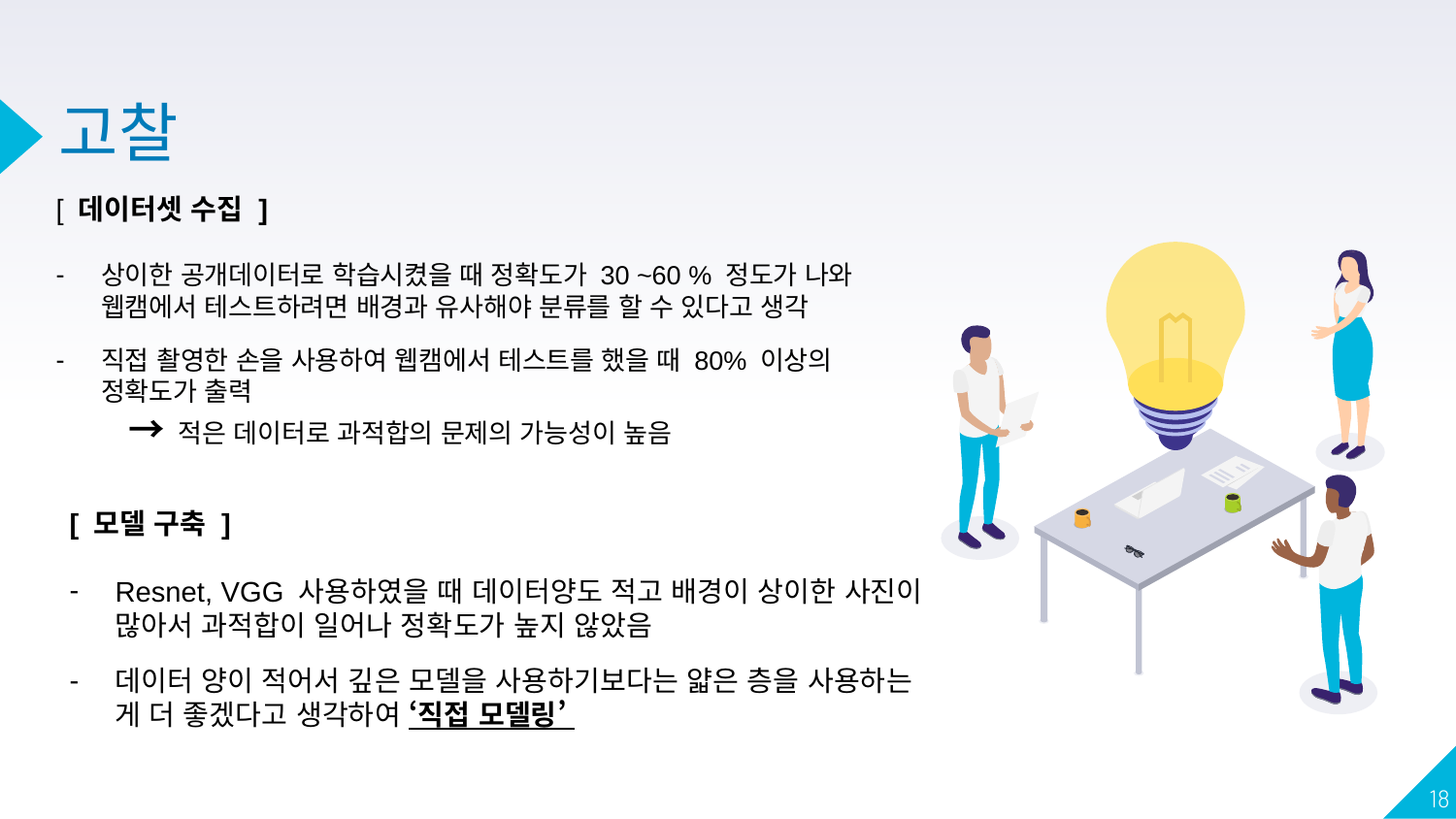

고찰
[ 데이터셋 수집 ]

상이한 공개데이터로 학습시켰을 때 정확도가 30 ~60 % 정도가 나와 웹캠에서 테스트하려면 배경과 유사해야 분류를 할 수 있다고 생각

직접 촬영한 손을 사용하여 웹캠에서 테스트를 했을 때 80% 이상의 정확도가 출력
          → 적은 데이터로 과적합의 문제의 가능성이 높음

[ 모델 구축 ]

Resnet, VGG 사용하였을 때 데이터양도 적고 배경이 상이한 사진이 많아서 과적합이 일어나 정확도가 높지 않았음

데이터 양이 적어서 깊은 모델을 사용하기보다는 얇은 층을 사용하는 게 더 좋겠다고 생각하여 ‘직접 모델링’

18